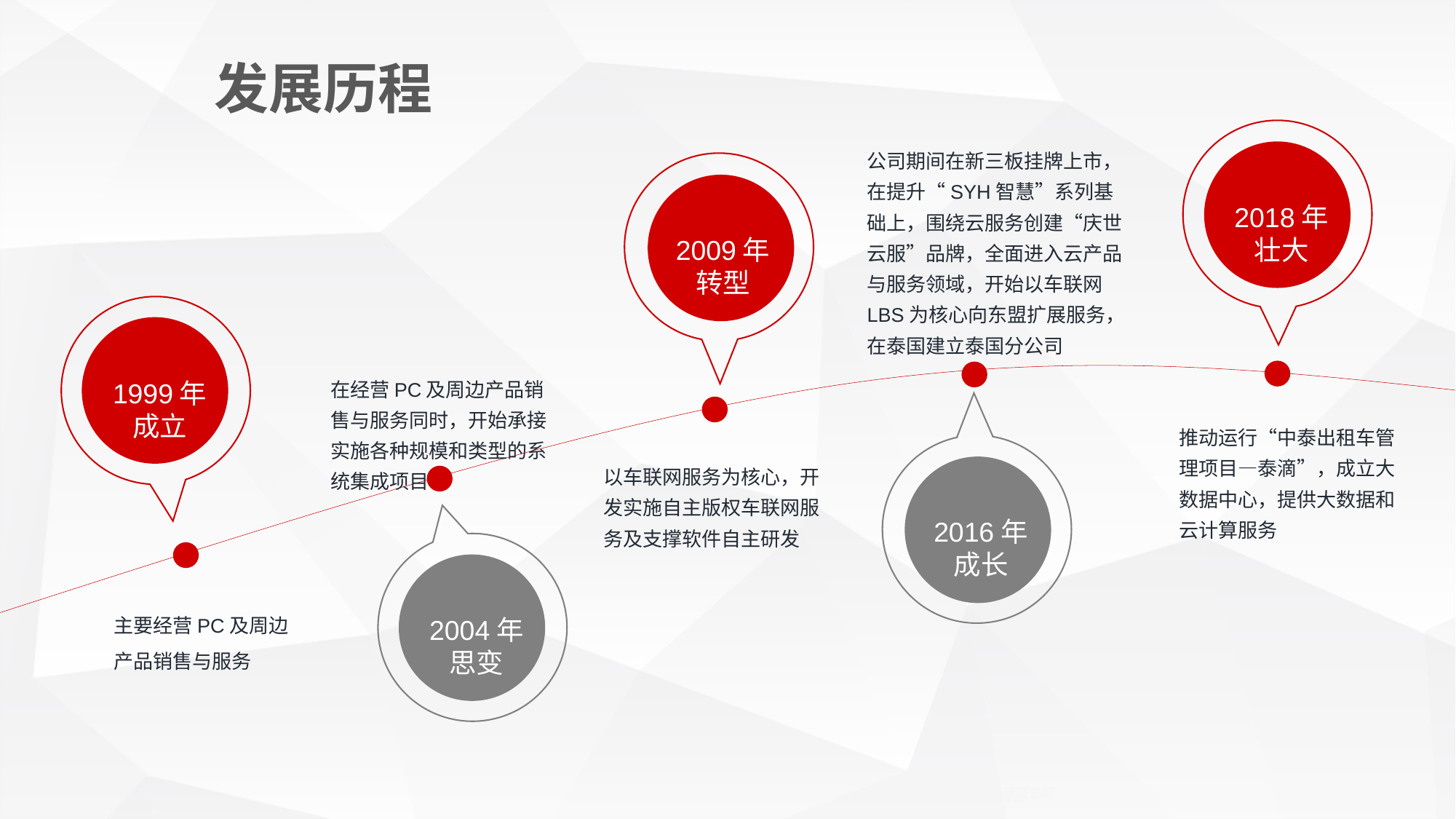

发展历程

2018年
壮大
公司期间在新三板挂牌上市，在提升“SYH智慧”系列基础上，围绕云服务创建“庆世云服”品牌，全面进入云产品与服务领域，开始以车联网LBS为核心向东盟扩展服务，在泰国建立泰国分公司

2009年
转型

1999年
成立

在经营PC及周边产品销售与服务同时，开始承接实施各种规模和类型的系统集成项目

推动运行“中泰出租车管理项目—泰滴”，成立大数据中心，提供大数据和云计算服务

2016年
成长
以车联网服务为核心，开发实施自主版权车联网服务及支撑软件自主研发

2004年
思变

主要经营PC及周边
产品销售与服务